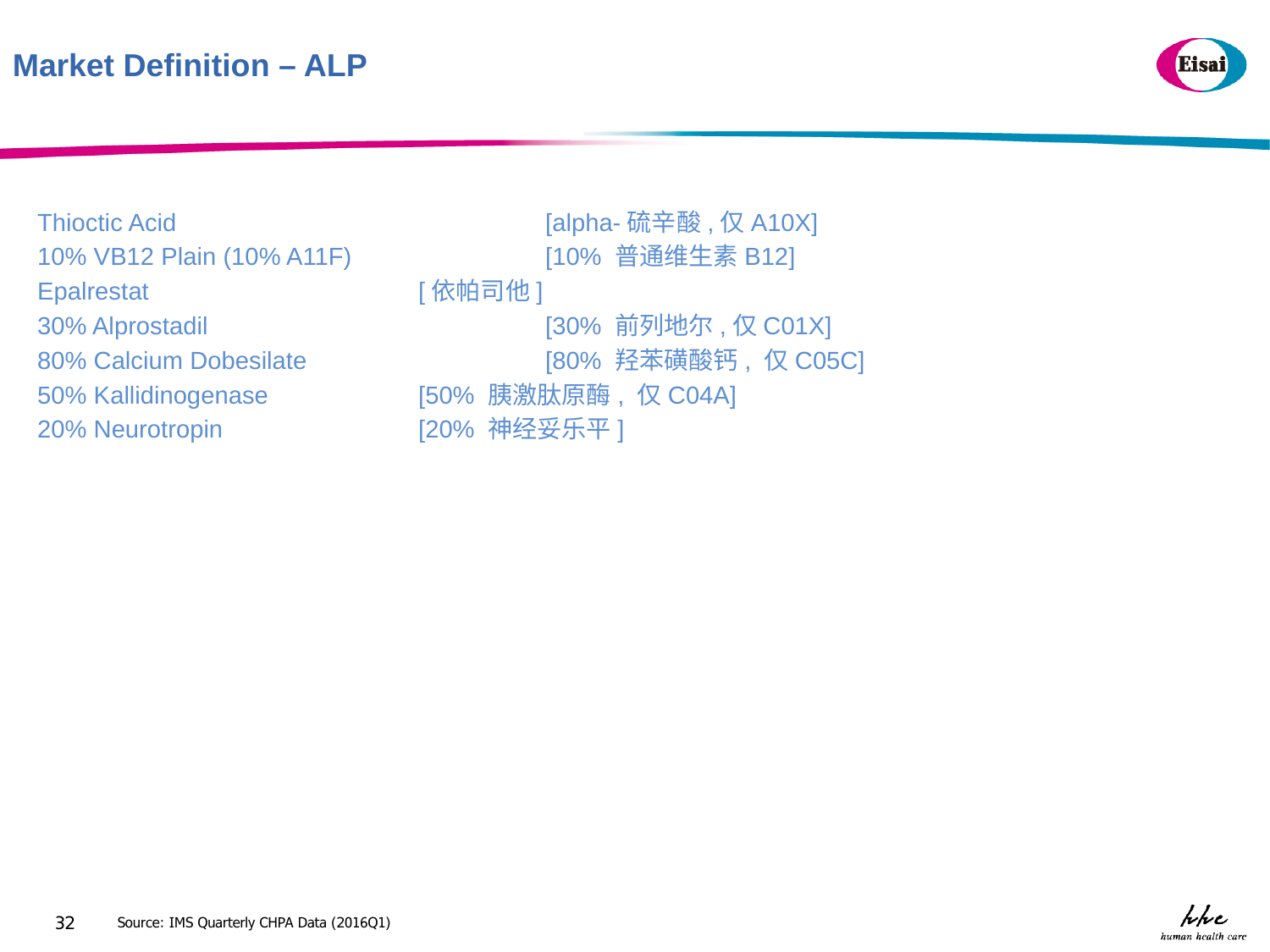

Market Definition – ALP
Thioctic Acid			[alpha-硫辛酸,仅A10X]
10% VB12 Plain (10% A11F)		[10% 普通维生素B12]
Epalrestat			[依帕司他]
30% Alprostadil			[30% 前列地尔,仅C01X]
80% Calcium Dobesilate		[80% 羟苯磺酸钙, 仅C05C]
50% Kallidinogenase 		[50% 胰激肽原酶, 仅C04A]
20% Neurotropin 		[20% 神经妥乐平]

32
Source: IMS Quarterly CHPA Data (2016Q1)